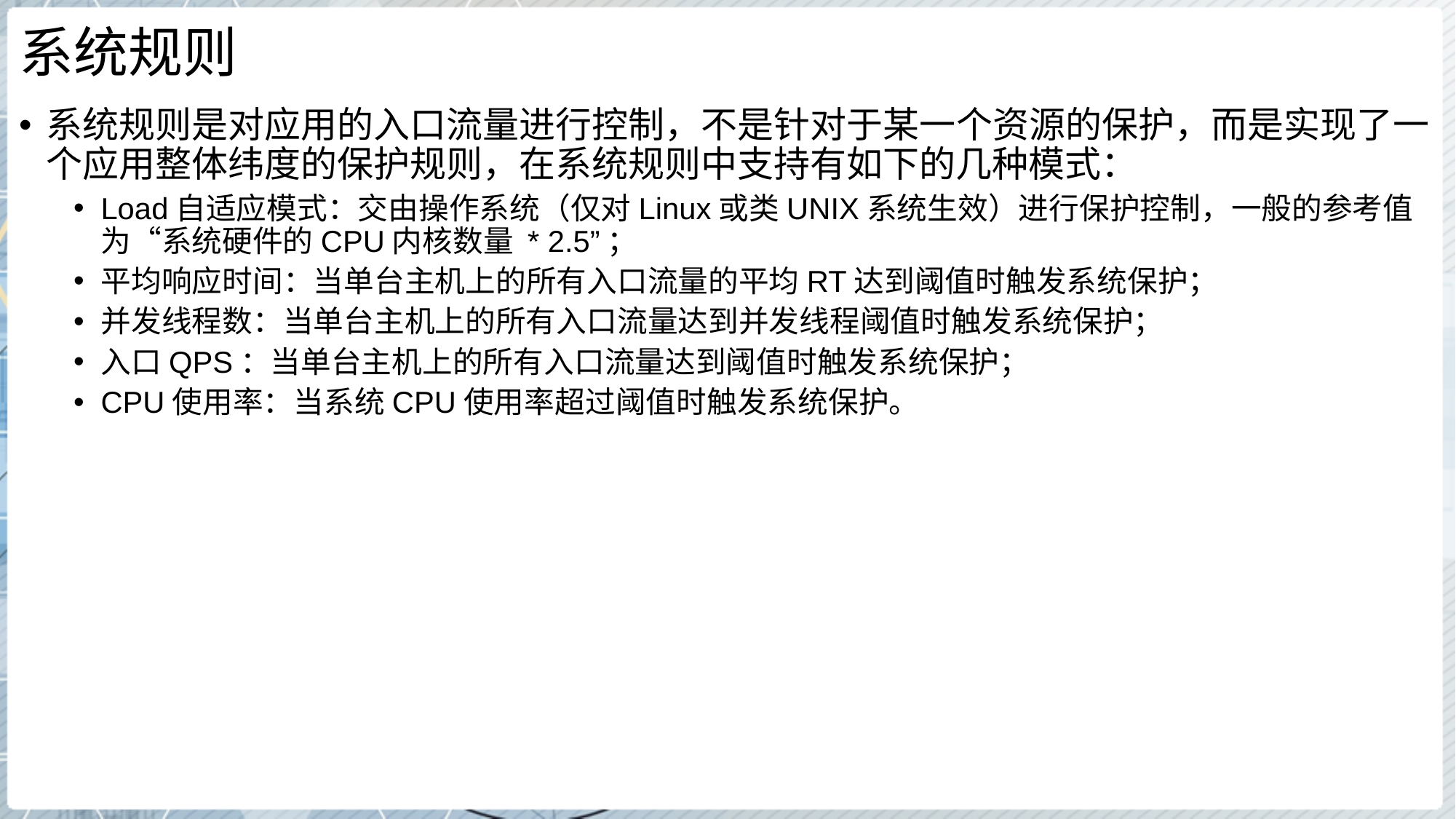

# 系统规则
系统规则是对应用的入口流量进行控制，不是针对于某一个资源的保护，而是实现了一个应用整体纬度的保护规则，在系统规则中支持有如下的几种模式：
Load自适应模式：交由操作系统（仅对Linux或类UNIX系统生效）进行保护控制，一般的参考值为“系统硬件的CPU内核数量 * 2.5”；
平均响应时间：当单台主机上的所有入口流量的平均RT达到阈值时触发系统保护；
并发线程数：当单台主机上的所有入口流量达到并发线程阈值时触发系统保护；
入口QPS：当单台主机上的所有入口流量达到阈值时触发系统保护；
CPU使用率：当系统CPU使用率超过阈值时触发系统保护。